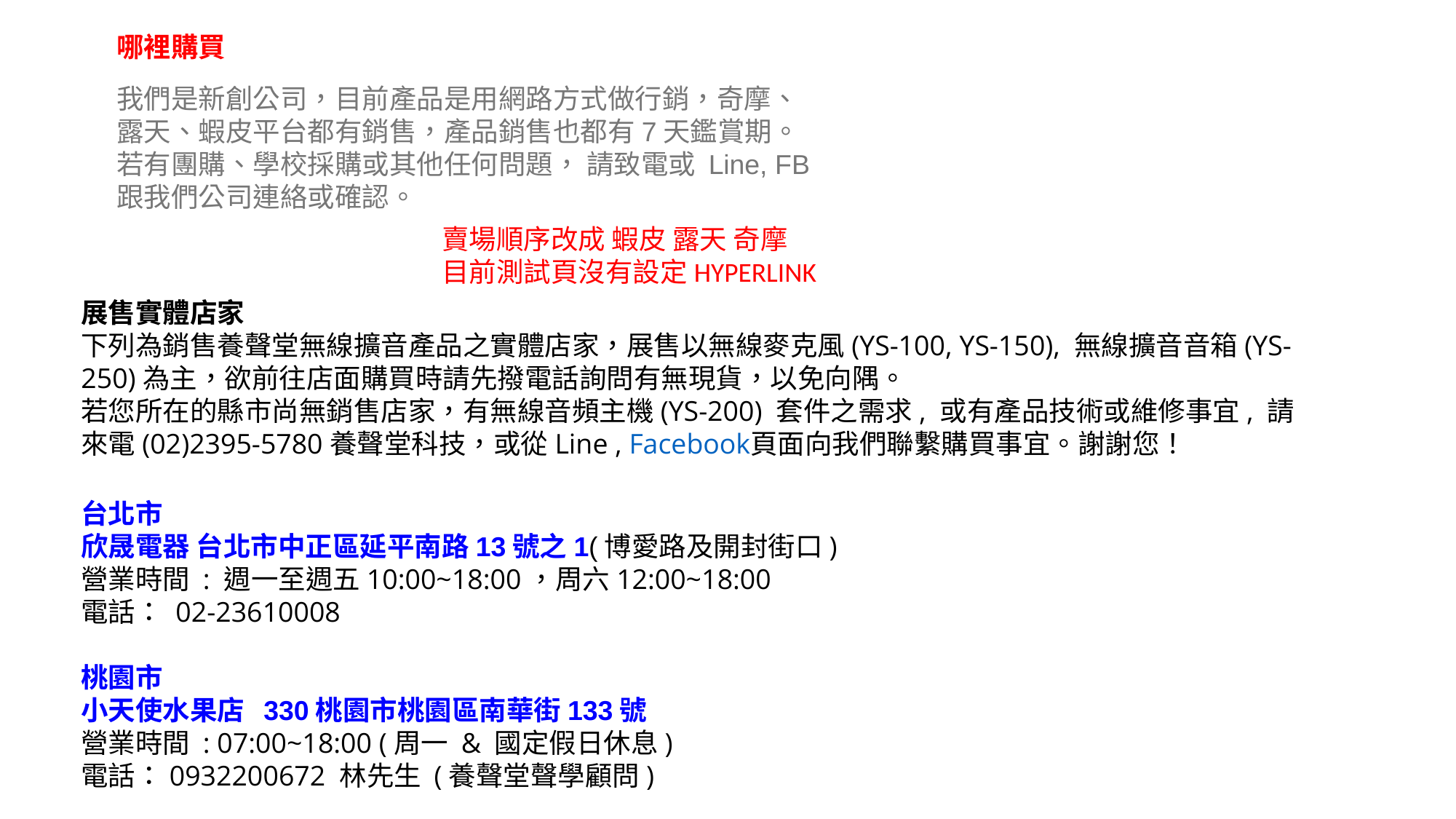

哪裡購買
我們是新創公司，目前產品是用網路方式做行銷，奇摩、露天、蝦皮平台都有銷售，產品銷售也都有7天鑑賞期。
若有團購、學校採購或其他任何問題， 請致電或 Line, FB 跟我們公司連絡或確認。
賣場順序改成 蝦皮 露天 奇摩
目前測試頁沒有設定HYPERLINK
展售實體店家
下列為銷售養聲堂無線擴音產品之實體店家，展售以無線麥克風(YS-100, YS-150), 無線擴音音箱(YS-250)為主，欲前往店面購買時請先撥電話詢問有無現貨，以免向隅。
若您所在的縣市尚無銷售店家，有無線音頻主機(YS-200) 套件之需求, 或有產品技術或維修事宜, 請來電(02)2395-5780養聲堂科技，或從Line , Facebook頁面向我們聯繫購買事宜。謝謝您！

台北市
欣晟電器 台北市中正區延平南路13號之1(博愛路及開封街口)
營業時間 : 週一至週五10:00~18:00，周六12:00~18:00
電話： 02-23610008

桃園市
小天使水果店  330桃園市桃園區南華街133號
營業時間 : 07:00~18:00 (周一 & 國定假日休息)
電話：0932200672 林先生 (養聲堂聲學顧問)